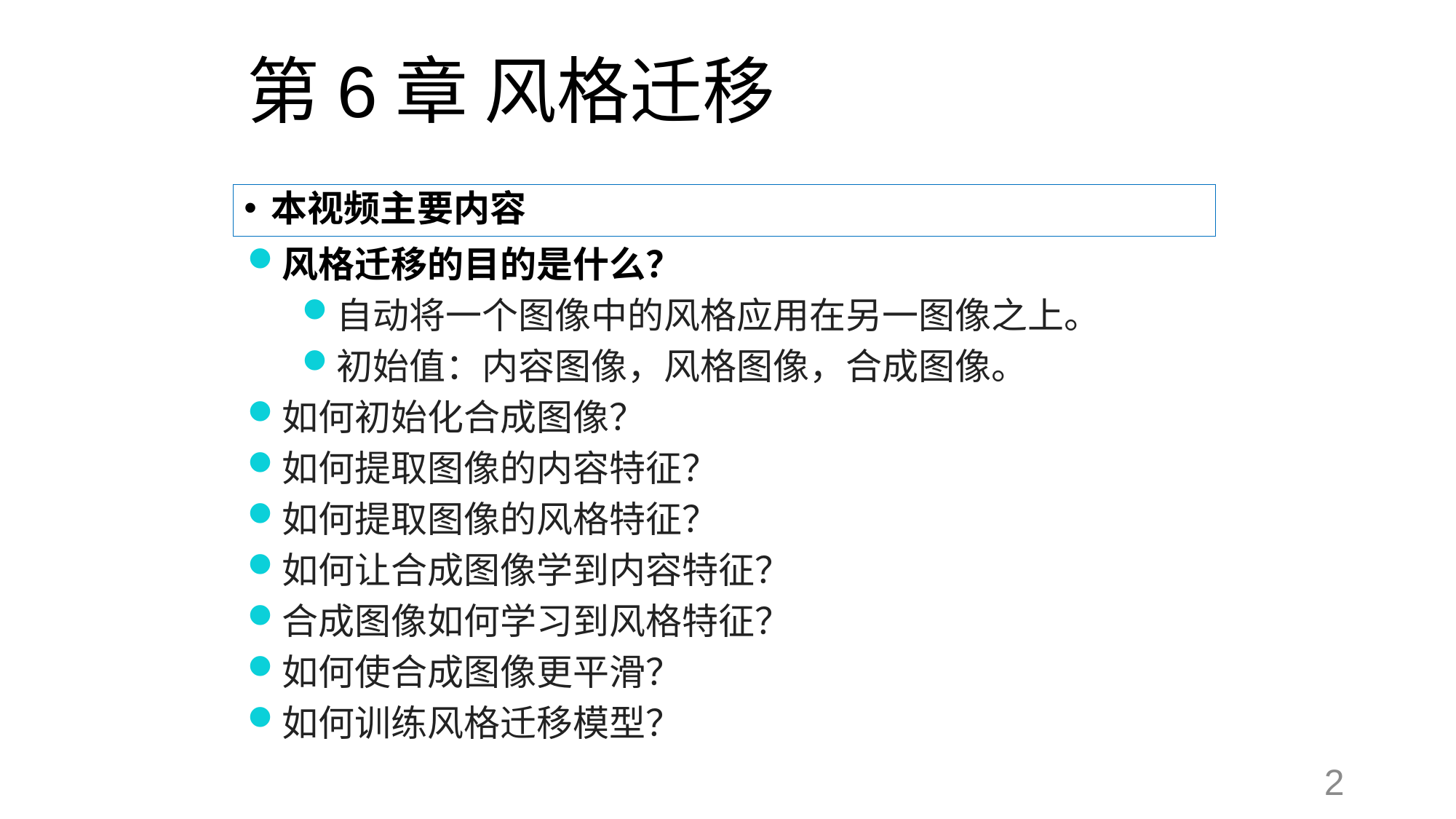

# 第6章 风格迁移
本视频主要内容
风格迁移的目的是什么？
自动将一个图像中的风格应用在另一图像之上。
初始值：内容图像，风格图像，合成图像。
如何初始化合成图像？
如何提取图像的内容特征？
如何提取图像的风格特征？
如何让合成图像学到内容特征？
合成图像如何学习到风格特征？
如何使合成图像更平滑？
如何训练风格迁移模型？
2